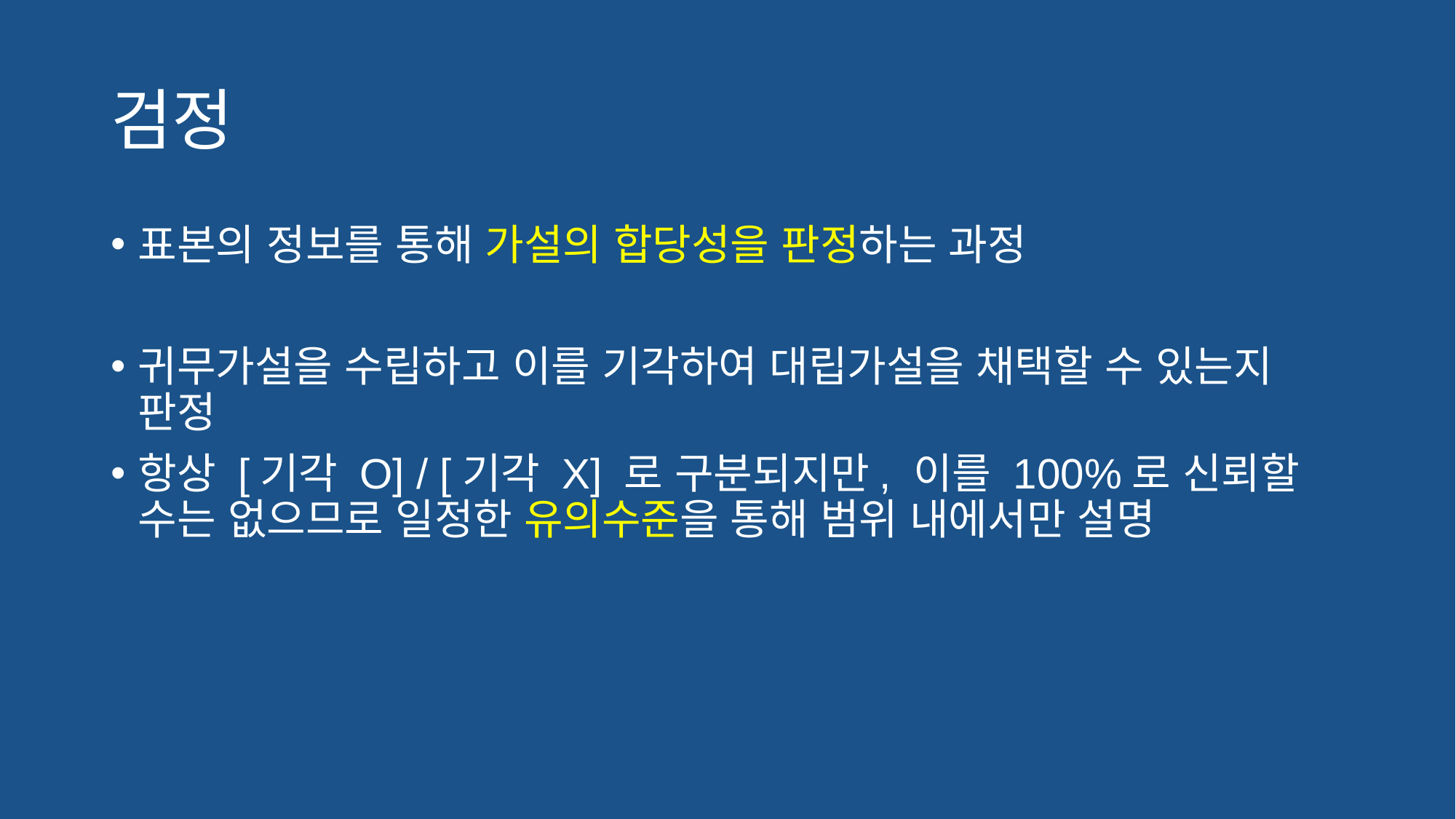

# 검정
표본의 정보를 통해 가설의 합당성을 판정하는 과정

귀무가설을 수립하고 이를 기각하여 대립가설을 채택할 수 있는지 판정
항상 [기각 O] / [기각 X] 로 구분되지만, 이를 100%로 신뢰할 수는 없으므로 일정한 유의수준을 통해 범위 내에서만 설명